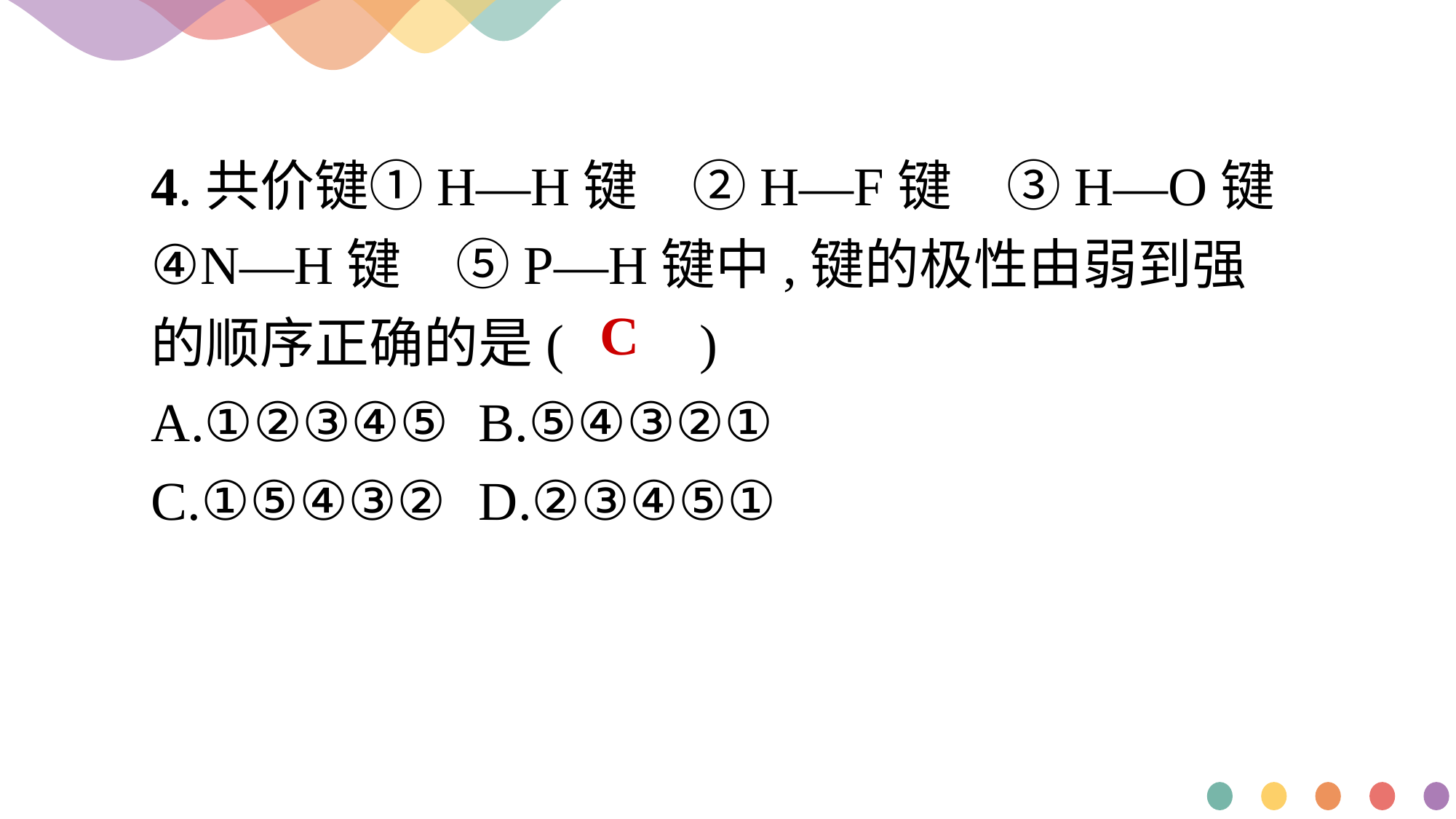

4.共价键①H—H键　②H—F键　③H—O键
④N—H键　⑤P—H键中,键的极性由弱到强
的顺序正确的是(　　)
A.①②③④⑤	B.⑤④③②①
C.①⑤④③②	D.②③④⑤①
C